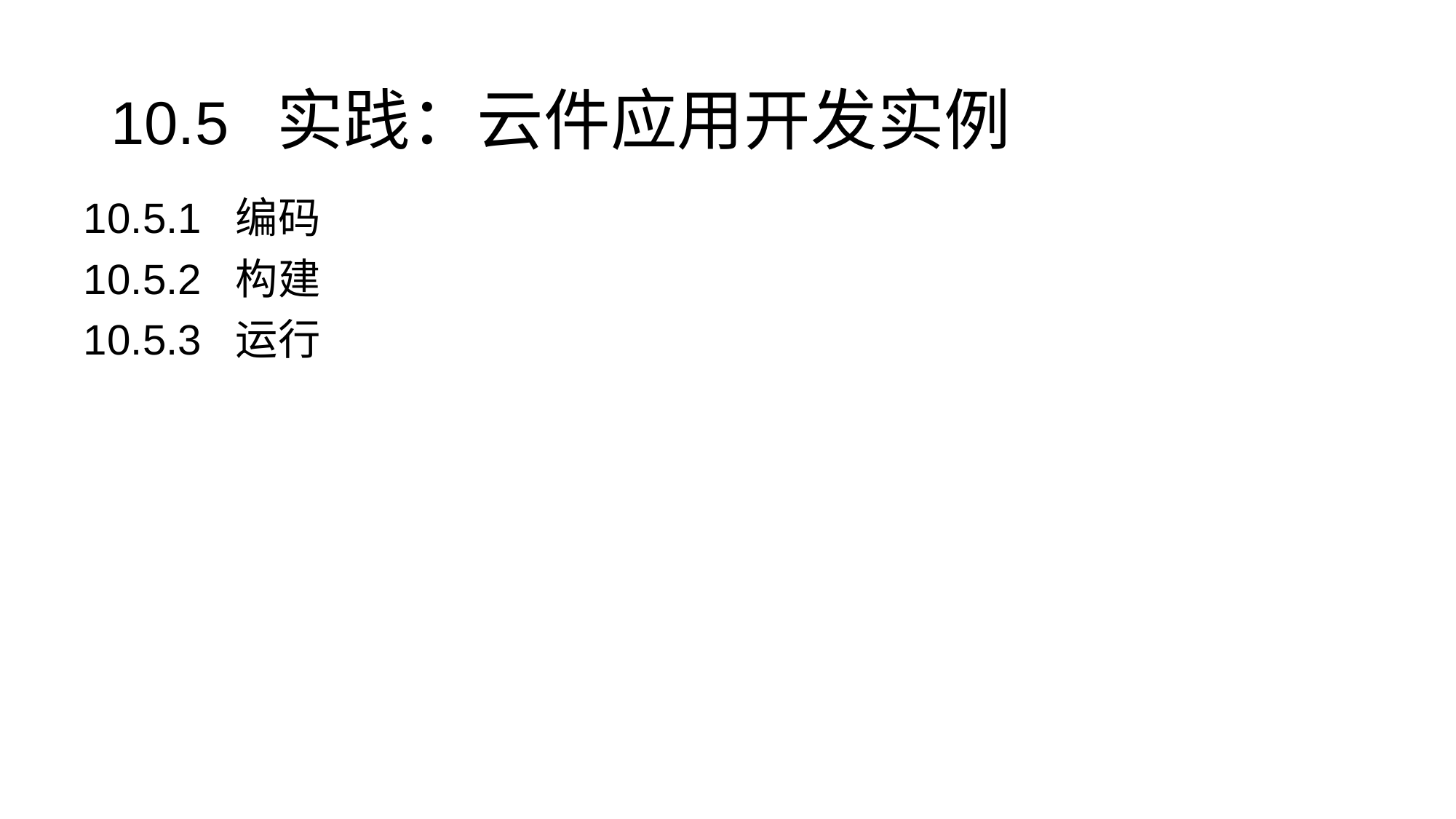

# 10.5  实践：云件应用开发实例
10.5.1  编码
10.5.2  构建
10.5.3  运行